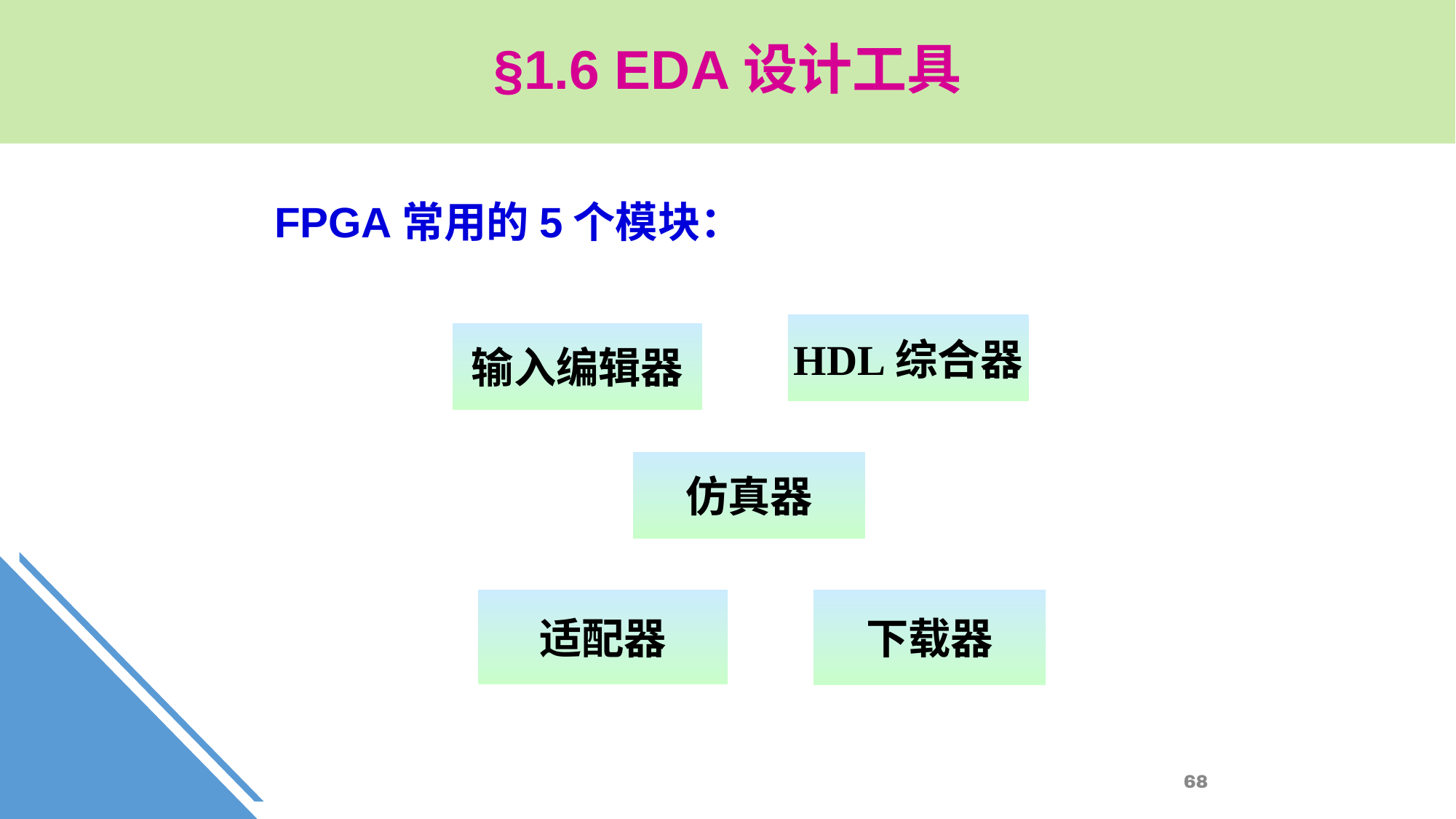

§1.6 EDA设计工具
FPGA常用的5个模块：
HDL综合器
输入编辑器
仿真器
适配器
下载器
68